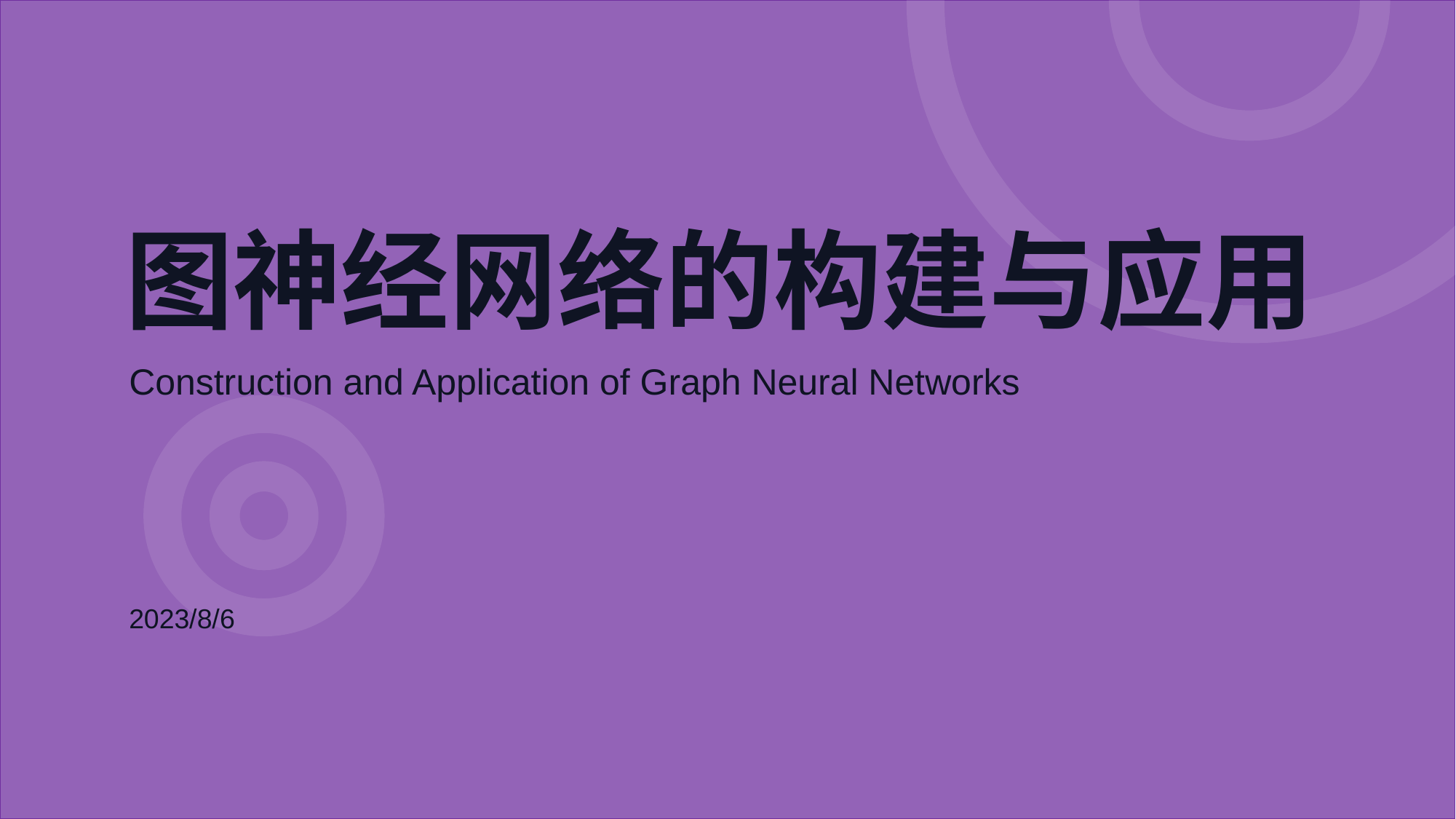

图神经网络的构建与应用
Construction and Application of Graph Neural Networks

2023/8/6